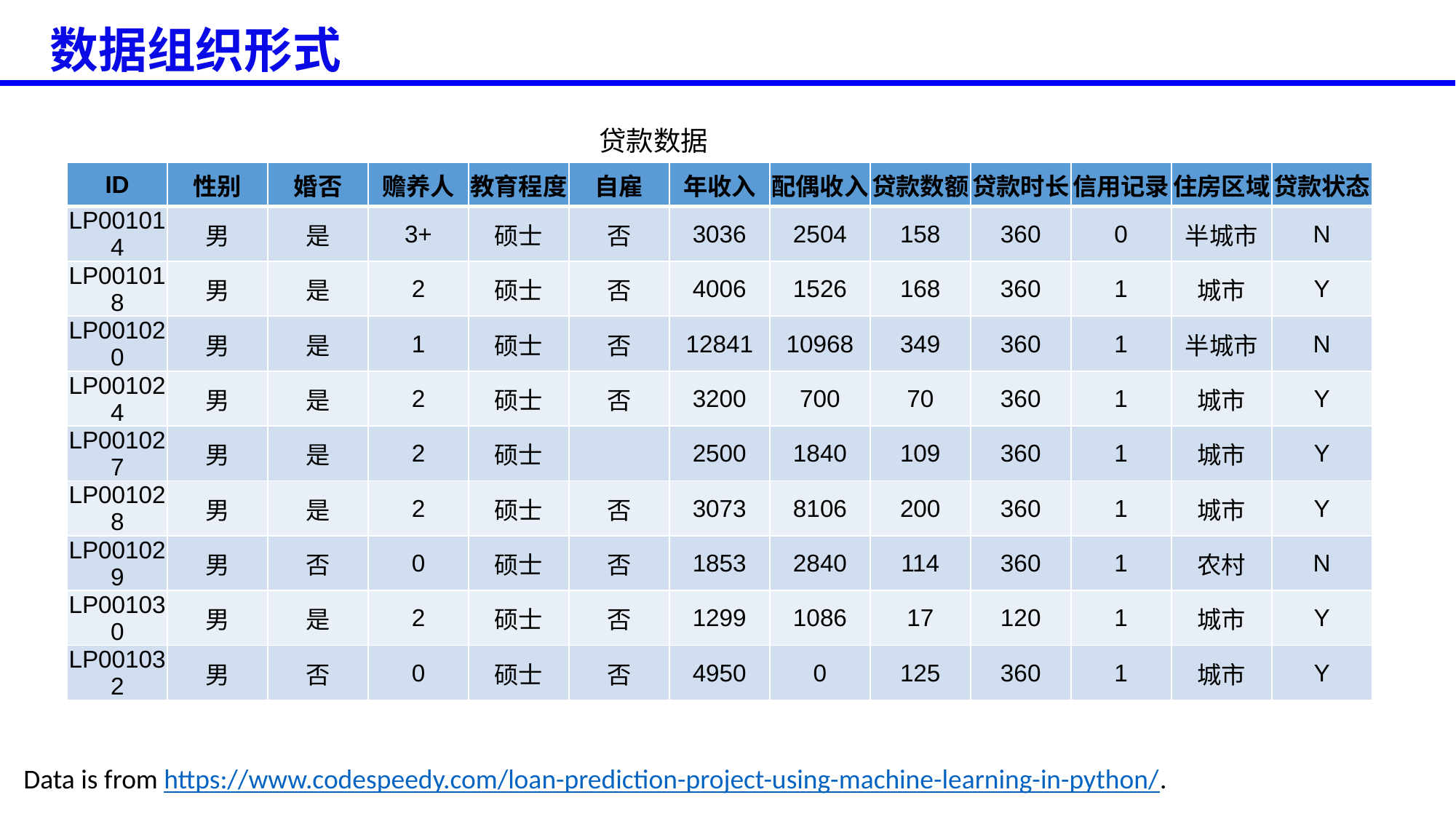

数据组织形式
贷款数据
| ID | 性别 | 婚否 | 赡养人 | 教育程度 | 自雇 | 年收入 | 配偶收入 | 贷款数额 | 贷款时长 | 信用记录 | 住房区域 | 贷款状态 |
| --- | --- | --- | --- | --- | --- | --- | --- | --- | --- | --- | --- | --- |
| LP001014 | 男 | 是 | 3+ | 硕士 | 否 | 3036 | 2504 | 158 | 360 | 0 | 半城市 | N |
| LP001018 | 男 | 是 | 2 | 硕士 | 否 | 4006 | 1526 | 168 | 360 | 1 | 城市 | Y |
| LP001020 | 男 | 是 | 1 | 硕士 | 否 | 12841 | 10968 | 349 | 360 | 1 | 半城市 | N |
| LP001024 | 男 | 是 | 2 | 硕士 | 否 | 3200 | 700 | 70 | 360 | 1 | 城市 | Y |
| LP001027 | 男 | 是 | 2 | 硕士 |  | 2500 | 1840 | 109 | 360 | 1 | 城市 | Y |
| LP001028 | 男 | 是 | 2 | 硕士 | 否 | 3073 | 8106 | 200 | 360 | 1 | 城市 | Y |
| LP001029 | 男 | 否 | 0 | 硕士 | 否 | 1853 | 2840 | 114 | 360 | 1 | 农村 | N |
| LP001030 | 男 | 是 | 2 | 硕士 | 否 | 1299 | 1086 | 17 | 120 | 1 | 城市 | Y |
| LP001032 | 男 | 否 | 0 | 硕士 | 否 | 4950 | 0 | 125 | 360 | 1 | 城市 | Y |
Data is from https://www.codespeedy.com/loan-prediction-project-using-machine-learning-in-python/.